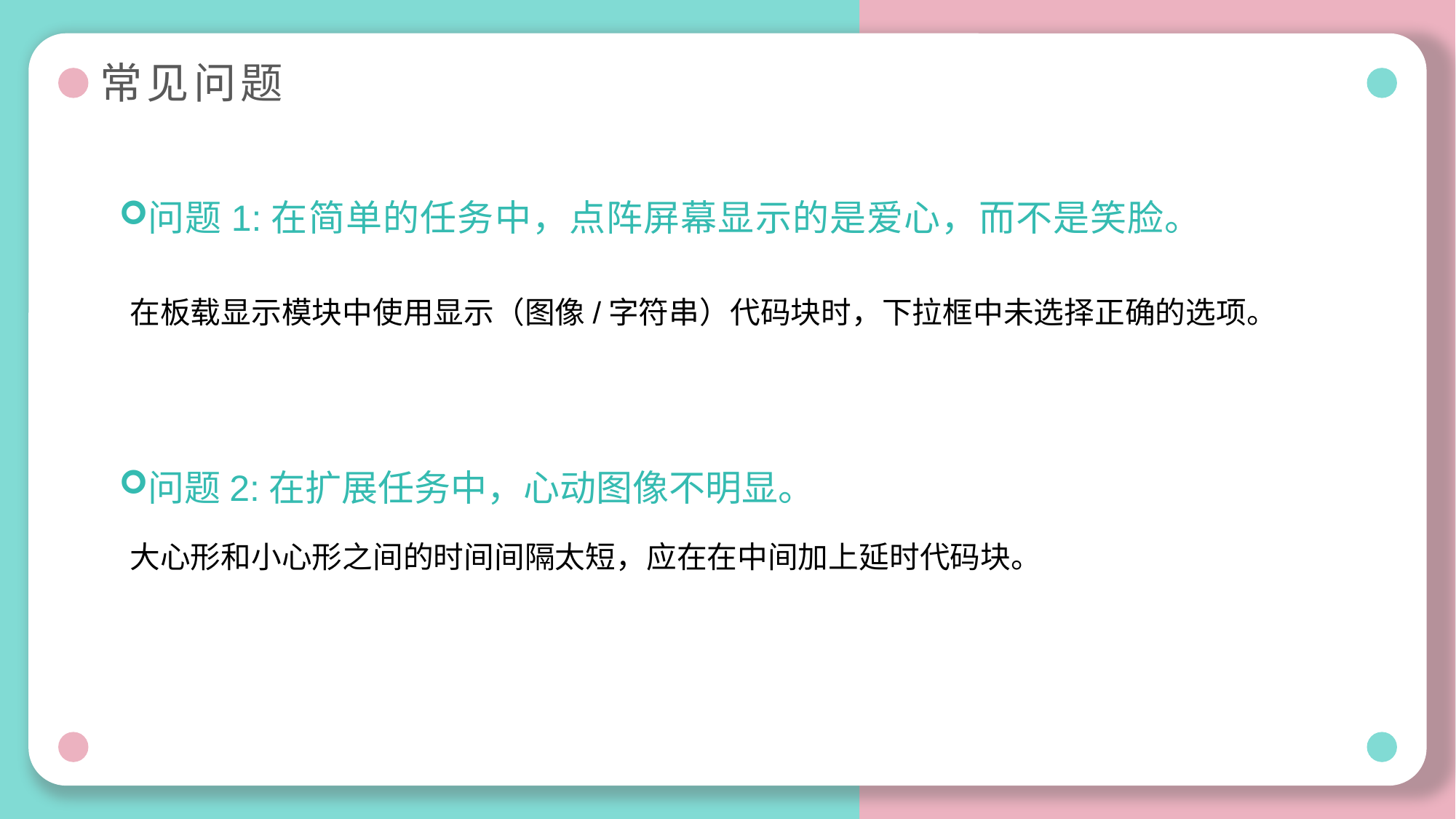

# 常见问题
问题1:在简单的任务中，点阵屏幕显示的是爱心，而不是笑脸。

在板载显示模块中使用显示（图像/字符串）代码块时，下拉框中未选择正确的选项。
问题2:在扩展任务中，心动图像不明显。
大心形和小心形之间的时间间隔太短，应在在中间加上延时代码块。